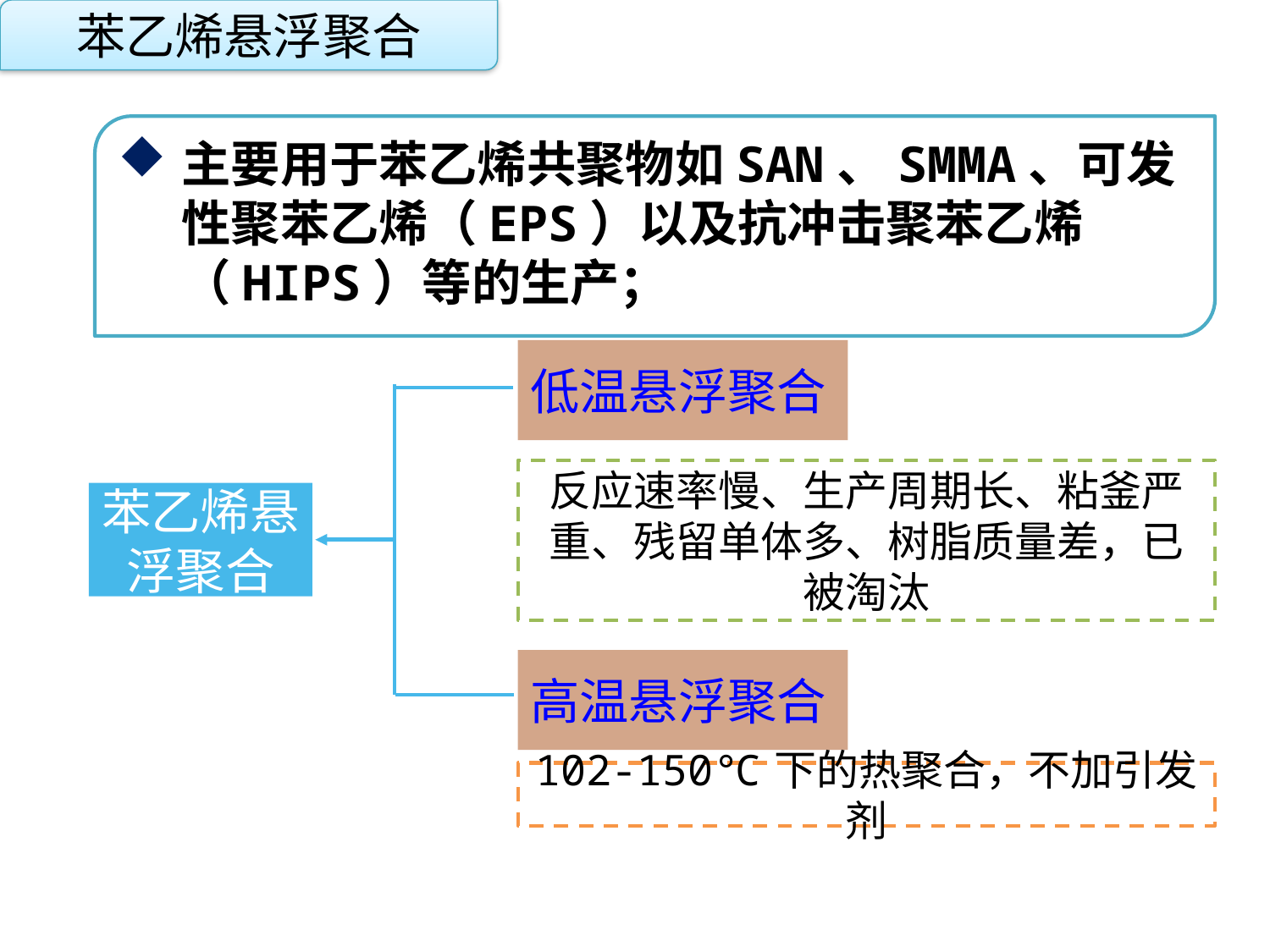

苯乙烯悬浮聚合
主要用于苯乙烯共聚物如SAN、SMMA、可发性聚苯乙烯（EPS）以及抗冲击聚苯乙烯（HIPS）等的生产；
点击添加文本
低温悬浮聚合
点击添加文本
反应速率慢、生产周期长、粘釜严重、残留单体多、树脂质量差，已被淘汰
苯乙烯悬浮聚合
点击添加文本
高温悬浮聚合
102-150℃下的热聚合，不加引发剂
点击添加文本